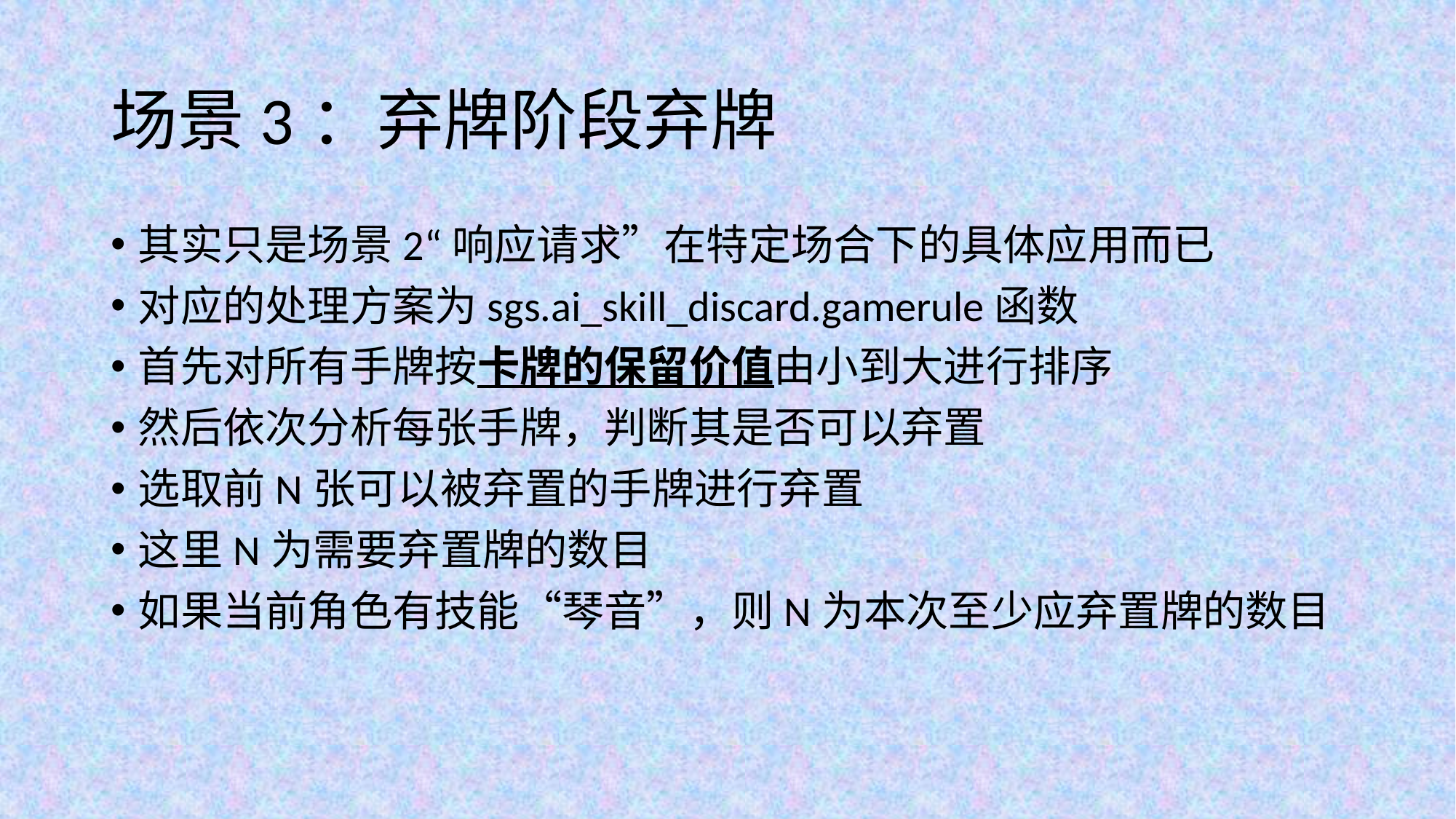

# 场景3：弃牌阶段弃牌
其实只是场景2“响应请求”在特定场合下的具体应用而已
对应的处理方案为sgs.ai_skill_discard.gamerule函数
首先对所有手牌按卡牌的保留价值由小到大进行排序
然后依次分析每张手牌，判断其是否可以弃置
选取前N张可以被弃置的手牌进行弃置
这里N为需要弃置牌的数目
如果当前角色有技能“琴音”，则N为本次至少应弃置牌的数目